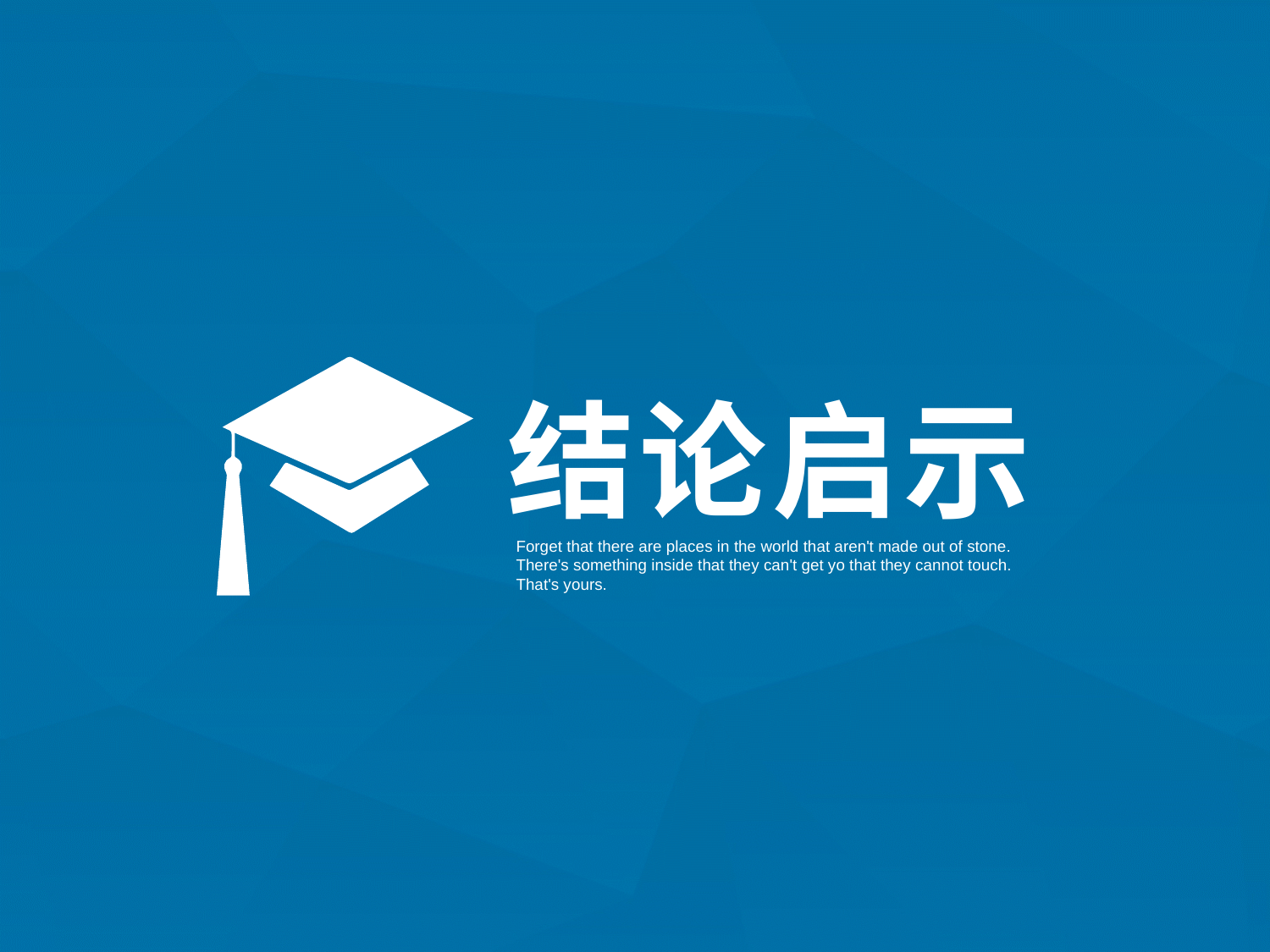

结论启示
Forget that there are places in the world that aren't made out of stone. There's something inside that they can't get yo that they cannot touch. That's yours.